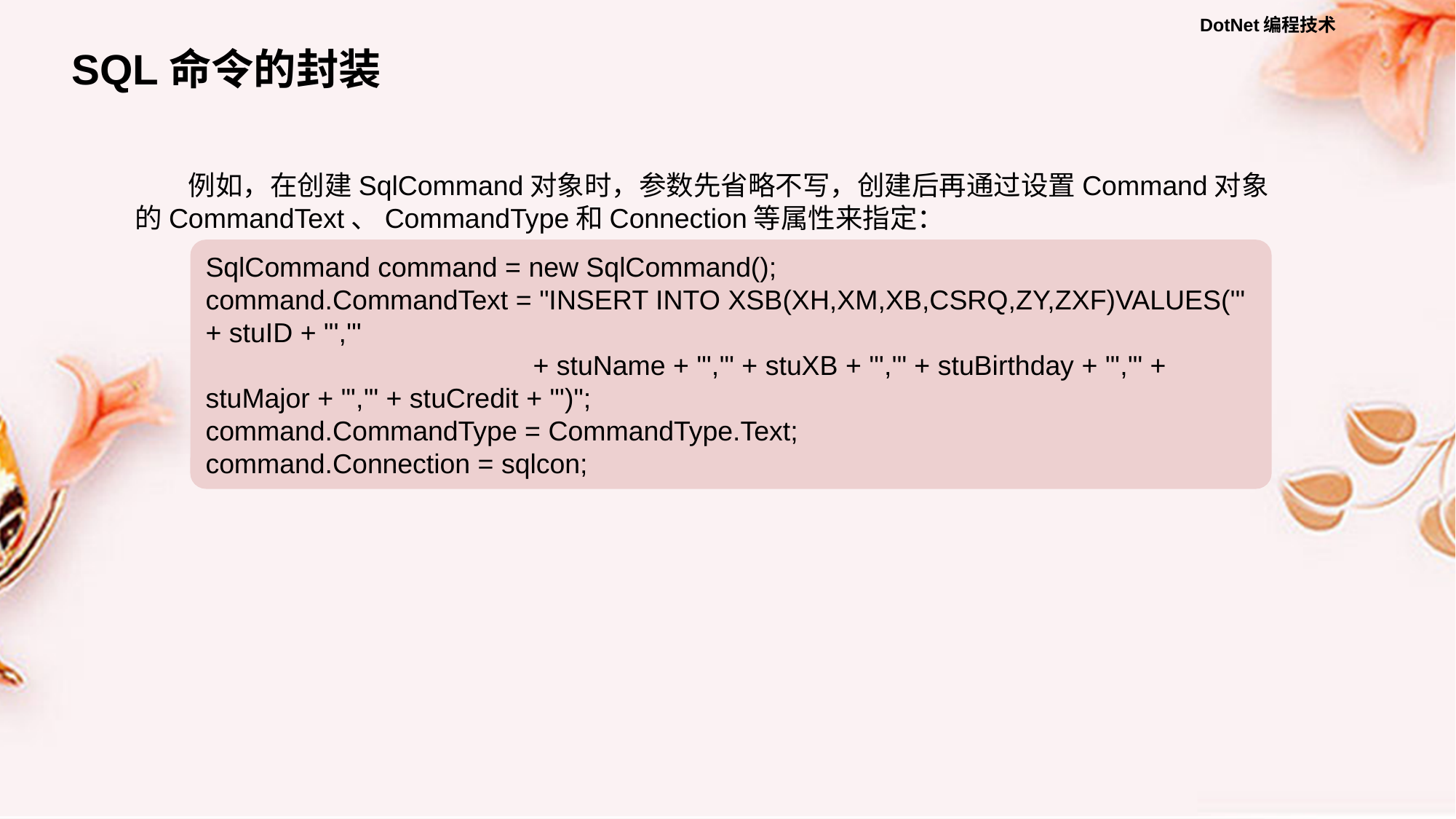

SQL命令的封装
例如，在创建SqlCommand对象时，参数先省略不写，创建后再通过设置Command对象的CommandText、CommandType和Connection等属性来指定：
SqlCommand command = new SqlCommand();
command.CommandText = "INSERT INTO XSB(XH,XM,XB,CSRQ,ZY,ZXF)VALUES('" + stuID + "','"
			+ stuName + "','" + stuXB + "','" + stuBirthday + "','" + stuMajor + "','" + stuCredit + "')";
command.CommandType = CommandType.Text;
command.Connection = sqlcon;